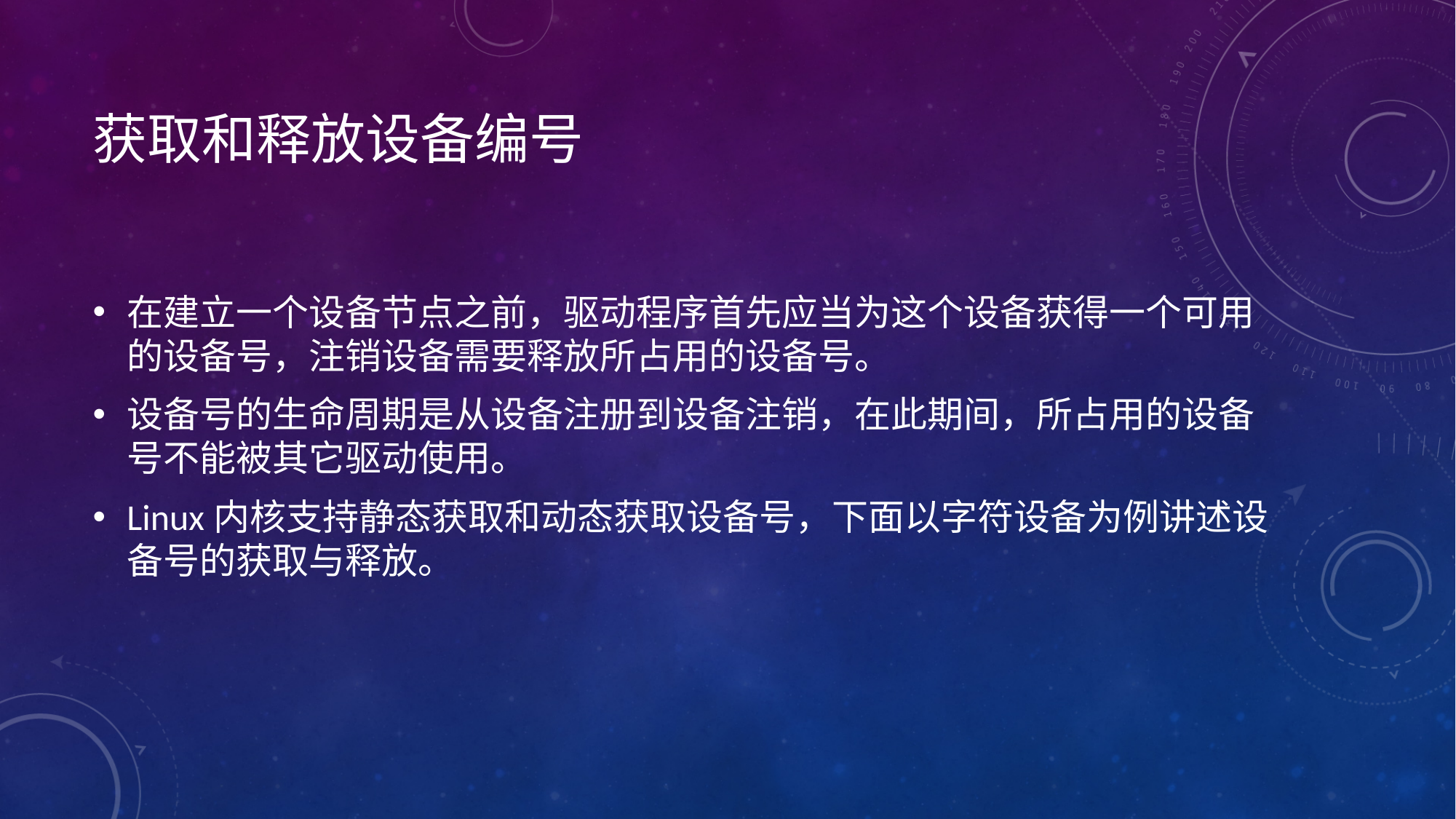

# 获取和释放设备编号
在建立一个设备节点之前，驱动程序首先应当为这个设备获得一个可用的设备号，注销设备需要释放所占用的设备号。
设备号的生命周期是从设备注册到设备注销，在此期间，所占用的设备号不能被其它驱动使用。
Linux内核支持静态获取和动态获取设备号，下面以字符设备为例讲述设备号的获取与释放。